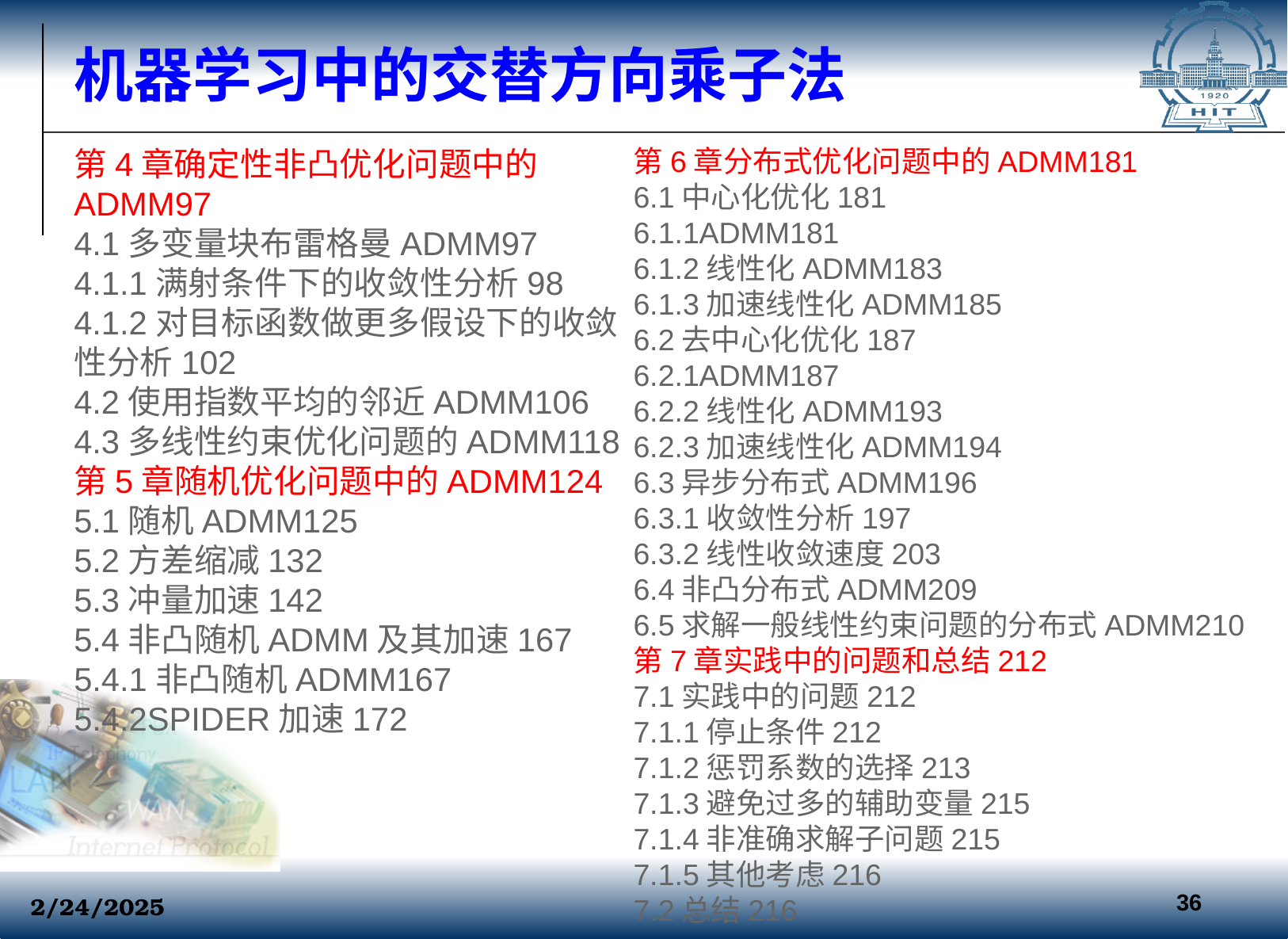

# 机器学习中的交替方向乘子法
第4章确定性非凸优化问题中的ADMM97
4.1多变量块布雷格曼ADMM97
4.1.1满射条件下的收敛性分析98
4.1.2对目标函数做更多假设下的收敛性分析102
4.2使用指数平均的邻近ADMM106
4.3多线性约束优化问题的ADMM118
第5章随机优化问题中的ADMM124
5.1随机ADMM125
5.2方差缩减132
5.3冲量加速142
5.4非凸随机ADMM及其加速167
5.4.1非凸随机ADMM167
5.4.2SPIDER加速172
第6章分布式优化问题中的ADMM181
6.1中心化优化181
6.1.1ADMM181
6.1.2线性化ADMM183
6.1.3加速线性化ADMM185
6.2去中心化优化187
6.2.1ADMM187
6.2.2线性化ADMM193
6.2.3加速线性化ADMM194
6.3异步分布式ADMM196
6.3.1收敛性分析197
6.3.2线性收敛速度203
6.4非凸分布式ADMM209
6.5求解一般线性约束问题的分布式ADMM210
第7章实践中的问题和总结212
7.1实践中的问题212
7.1.1停止条件212
7.1.2惩罚系数的选择213
7.1.3避免过多的辅助变量215
7.1.4非准确求解子问题215
7.1.5其他考虑216
7.2总结216